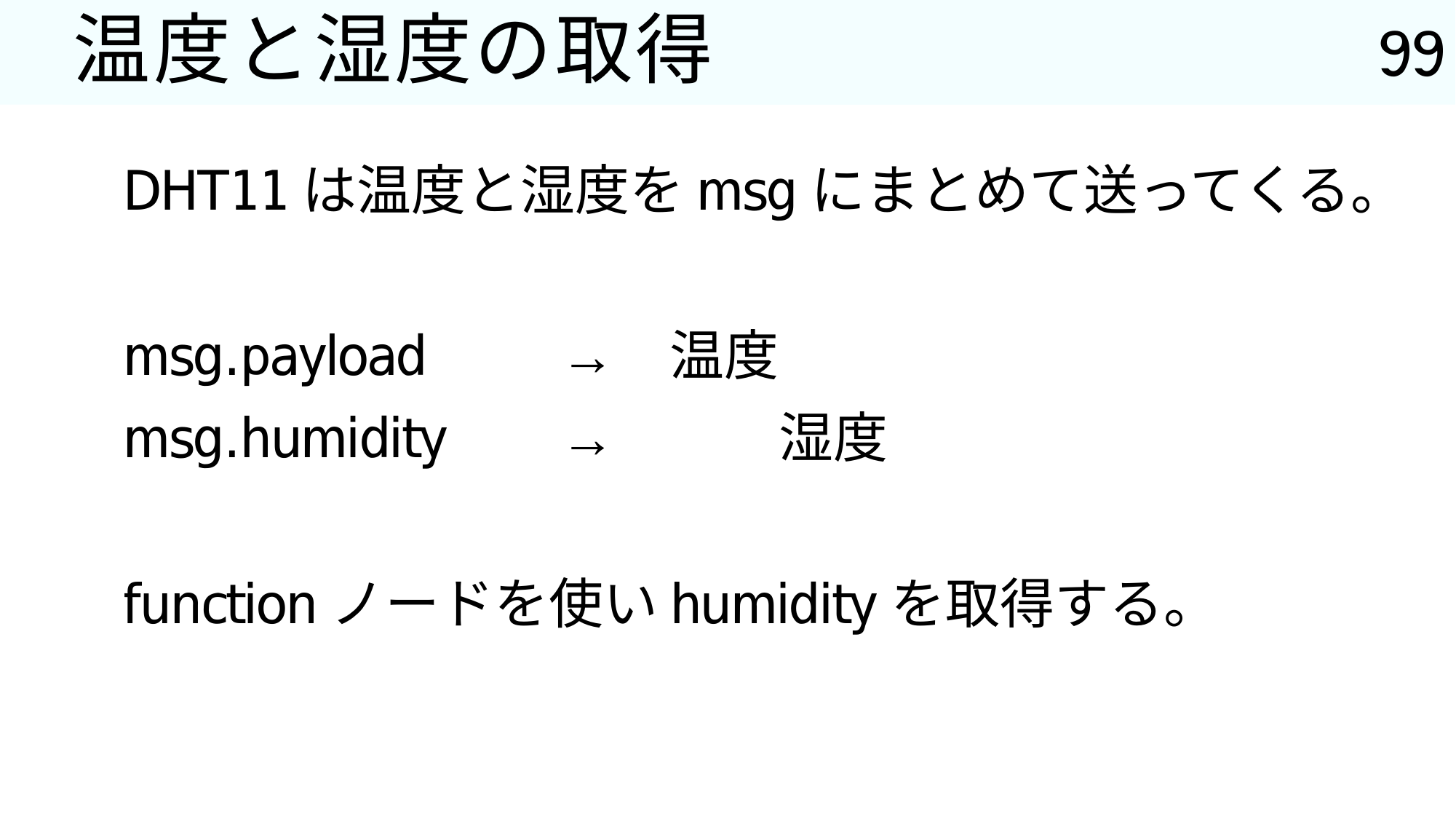

99
# 温度と湿度の取得
DHT11は温度と湿度をmsgにまとめて送ってくる。

msg.payload		→	温度
msg.humidity 	→　	湿度

functionノードを使いhumidityを取得する。